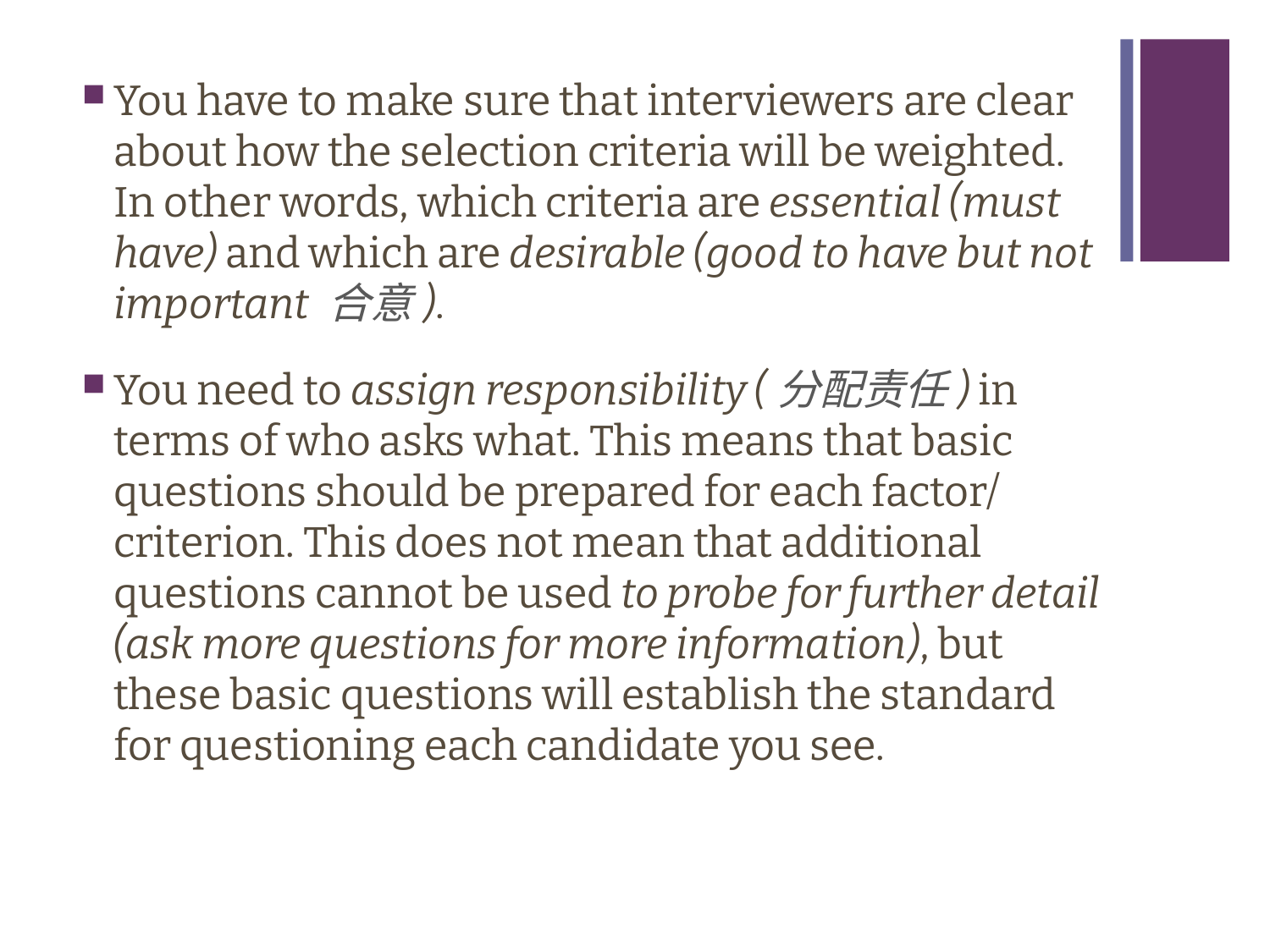

#
You have to make sure that interviewers are clear about how the selection criteria will be weighted. In other words, which criteria are essential (must have) and which are desirable (good to have but not important 合意).
You need to assign responsibility (分配责任) in terms of who asks what. This means that basic questions should be prepared for each factor/ criterion. This does not mean that additional questions cannot be used to probe for further detail (ask more questions for more information), but these basic questions will establish the standard for questioning each candidate you see.